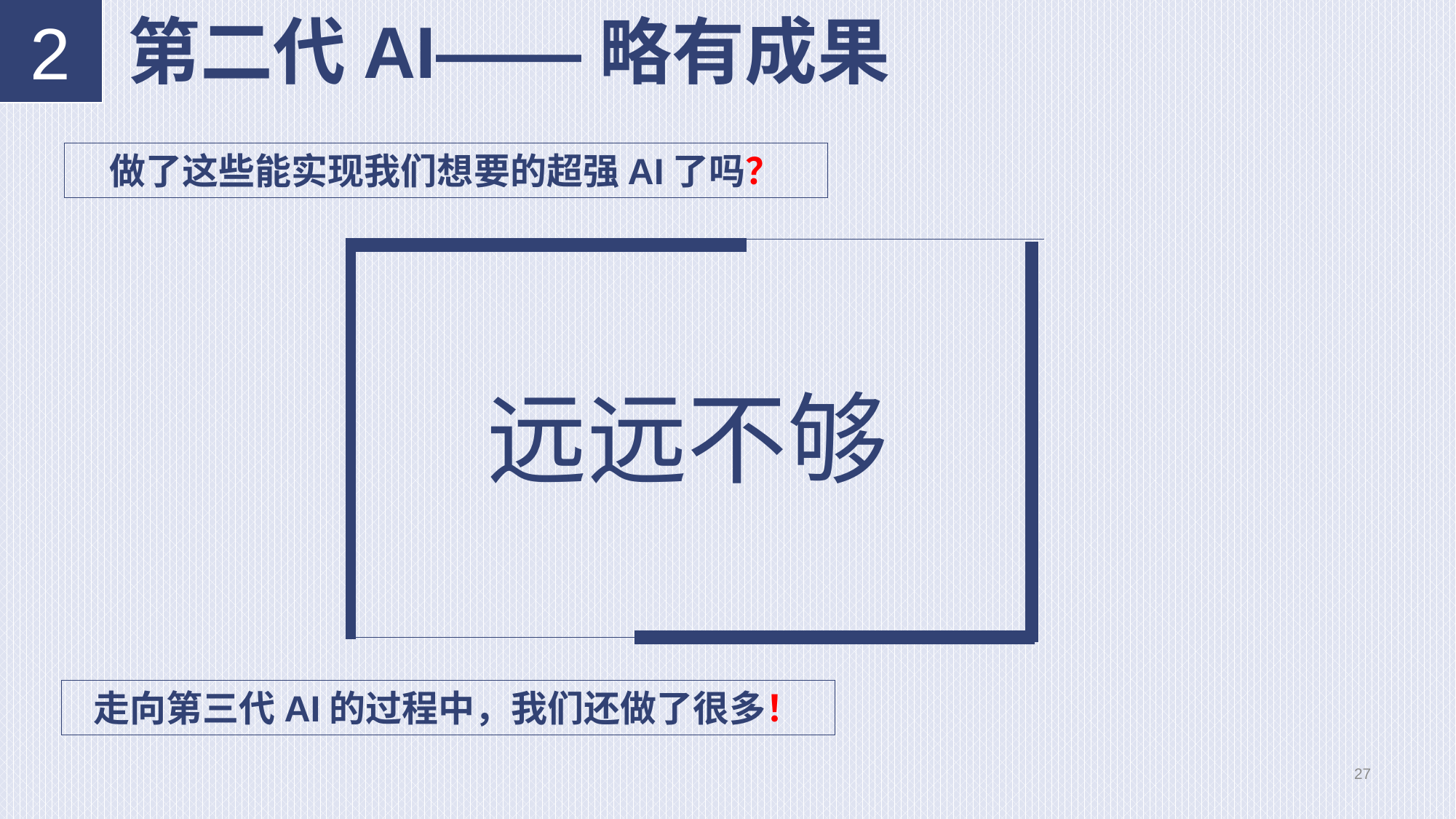

第二代AI——略有成果
2

做了这些能实现我们想要的超强AI了吗？

远远不够

走向第三代AI的过程中，我们还做了很多！
27